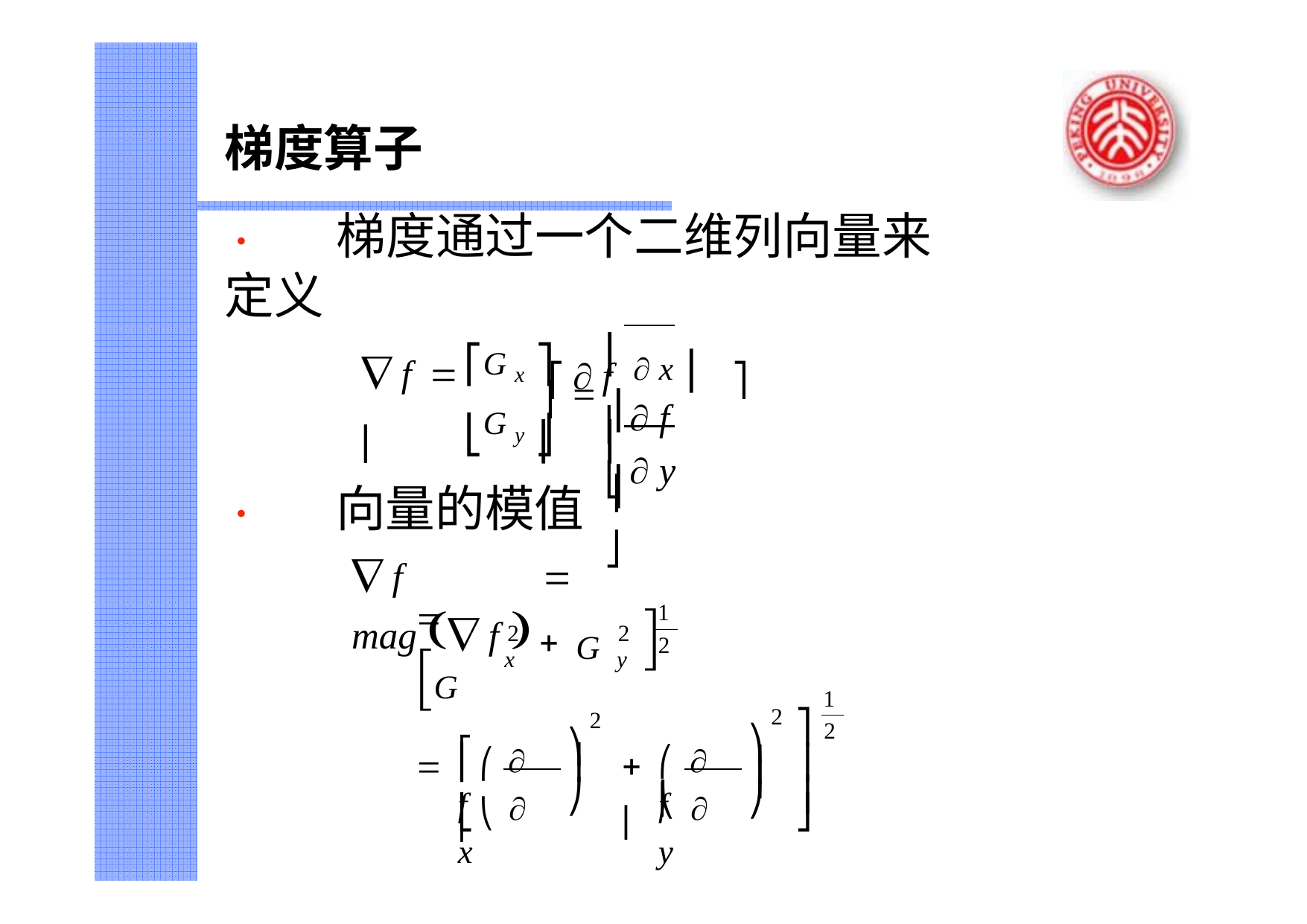

梯度算子
•	梯度通过一个二维列向量来定义
⎡ ∂ f	⎤
⎢ ∂ x ⎥
⎡G x  ⎤

⎥  =	⎢
⎥
∇ f	=	⎢
⎢ ∂ f	⎥
⎣G y  ⎦
⎢	⎥

⎣ ∂ y ⎦
•	向量的模值
∇ f	= mag (∇ f )
]
=	[G
1
2
x
2
y
G

2
1
2
⎤
⎥
2
⎞
2
⎞

⎡ ⎛	∂ f
⎛	∂ f
⎢ ⎜
⎟
=
+	⎜
⎟
⎠
⎟

⎢ ⎝	∂ x
⎜	∂ y
⎥
⎝
⎠
⎣
⎦